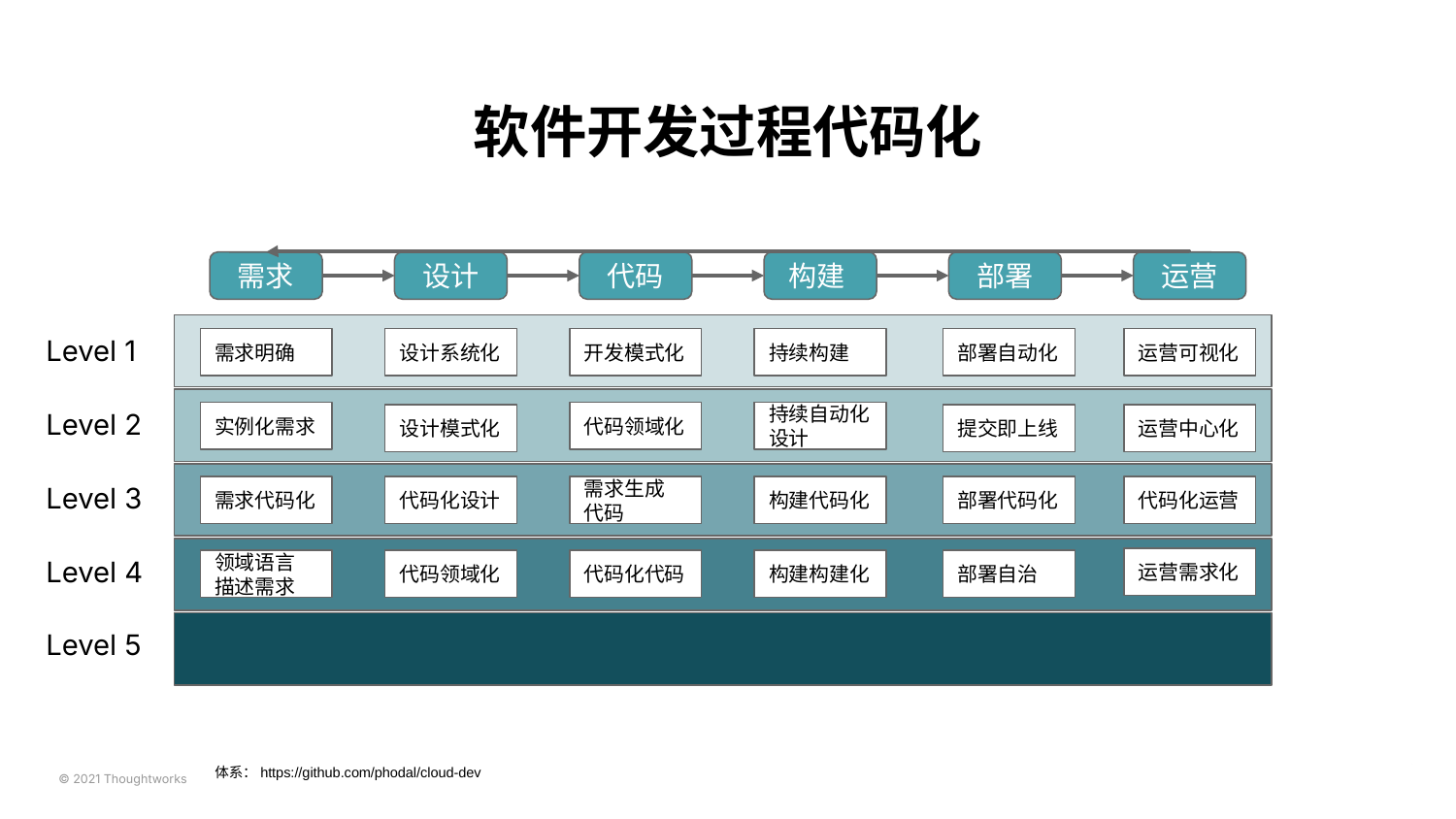

# 软件开发过程代码化
需求
设计
代码
构建
部署
运营

Level 1
需求明确
设计系统化
开发模式化
持续构建
部署自动化
运营可视化

Level 2
实例化需求
代码领域化
持续自动化
设计
设计模式化
提交即上线
运营中心化

Level 3
需求代码化
代码化设计
需求生成
代码
构建代码化
部署代码化
代码化运营

Level 4
运营需求化
领域语言
描述需求
代码领域化
代码化代码
构建构建化
部署自治
Level 5

9
体系：https://github.com/phodal/cloud-dev